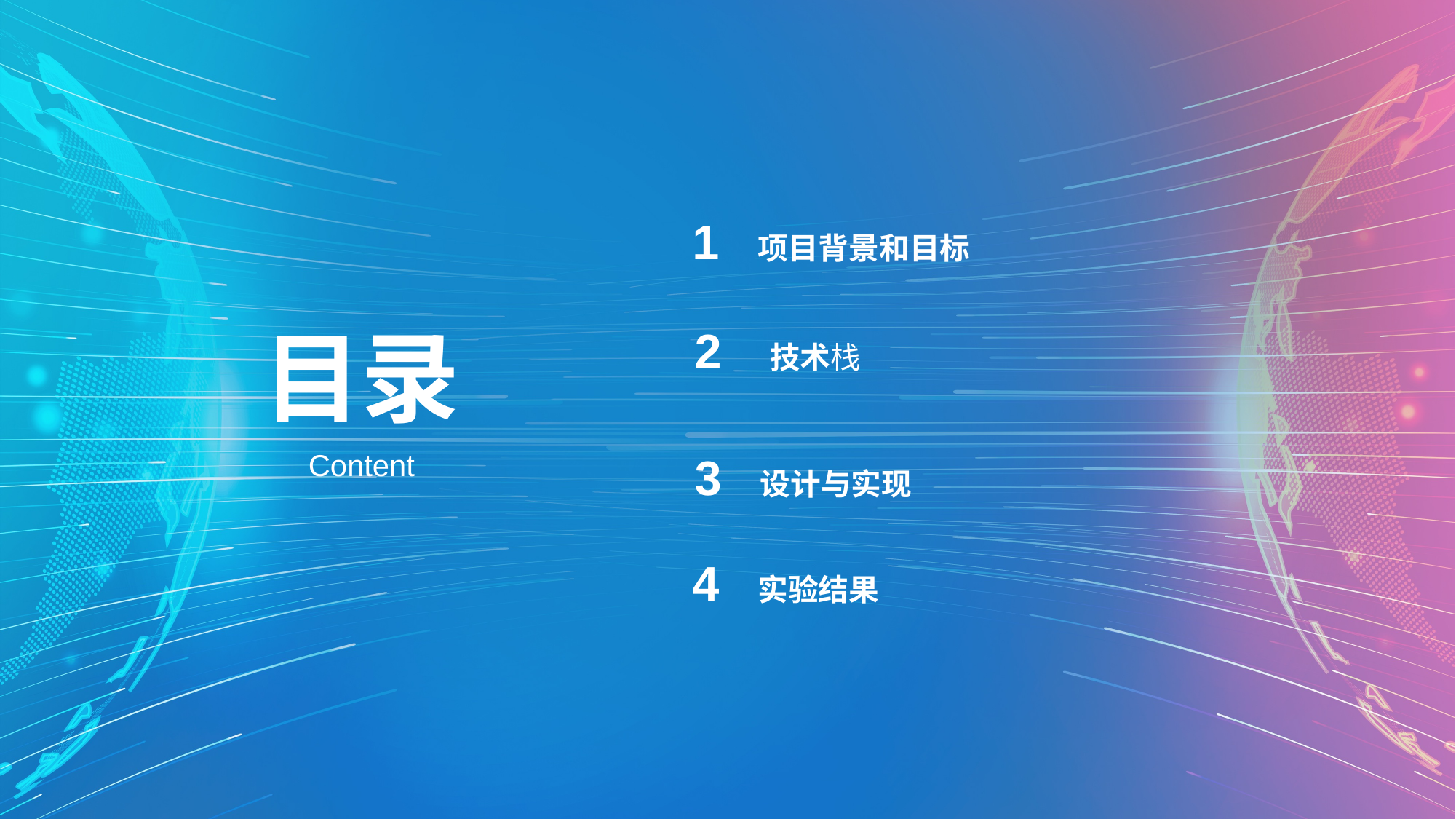

1  项目背景和目标
2  技术栈
目录
3  设计与实现
Content
4  实验结果